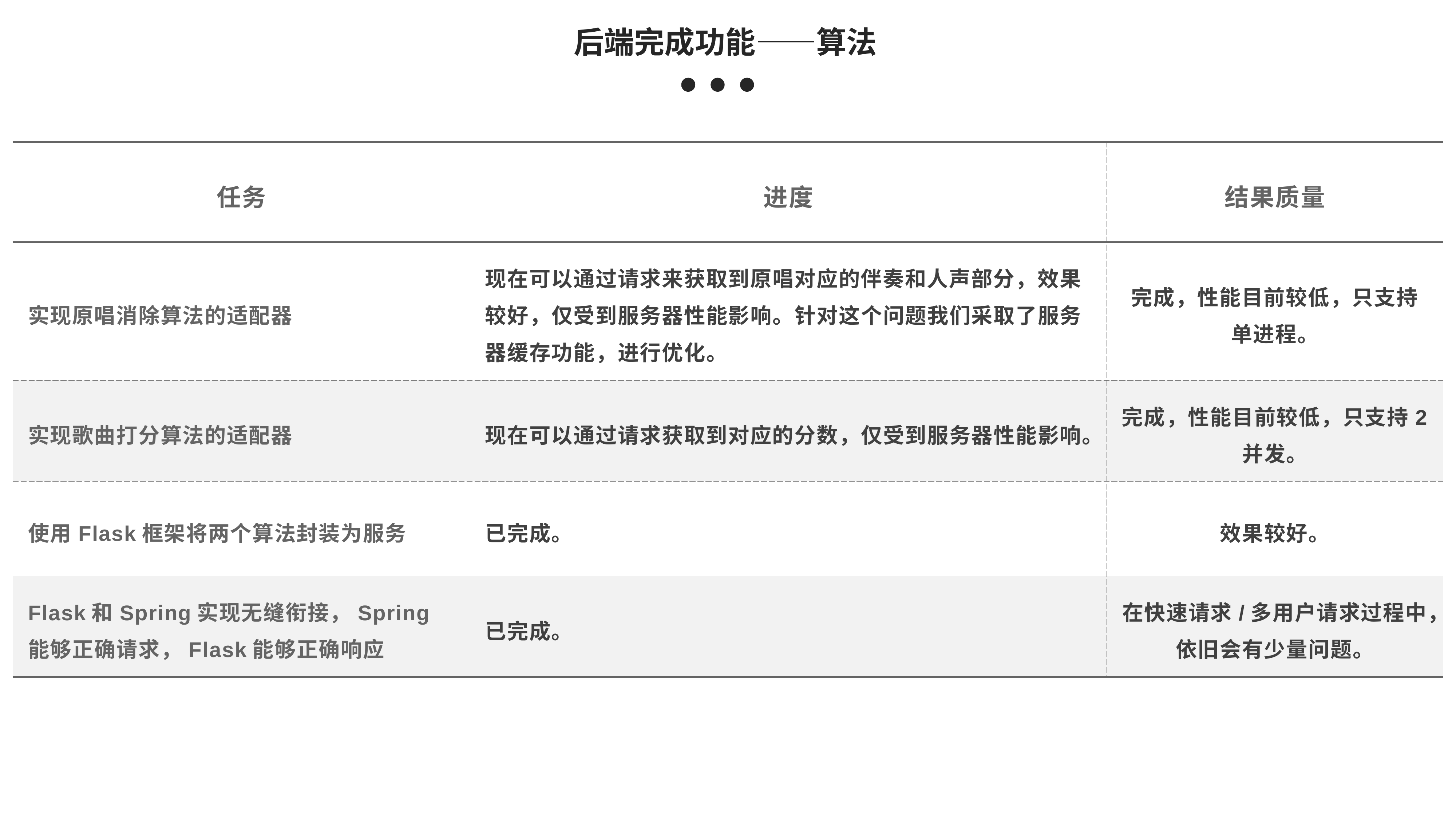

后端完成功能——算法

| 任务 | 进度 | 结果质量 |
| --- | --- | --- |
| 实现原唱消除算法的适配器 | 现在可以通过请求来获取到原唱对应的伴奏和人声部分，效果较好，仅受到服务器性能影响。针对这个问题我们采取了服务器缓存功能，进行优化。 | 完成，性能目前较低，只支持单进程。 |
| 实现歌曲打分算法的适配器 | 现在可以通过请求获取到对应的分数，仅受到服务器性能影响。 | 完成，性能目前较低，只支持2并发。 |
| 使用Flask框架将两个算法封装为服务 | 已完成。 | 效果较好。 |
| Flask和Spring实现无缝衔接，Spring能够正确请求，Flask能够正确响应 | 已完成。 | 在快速请求/多用户请求过程中，依旧会有少量问题。 |